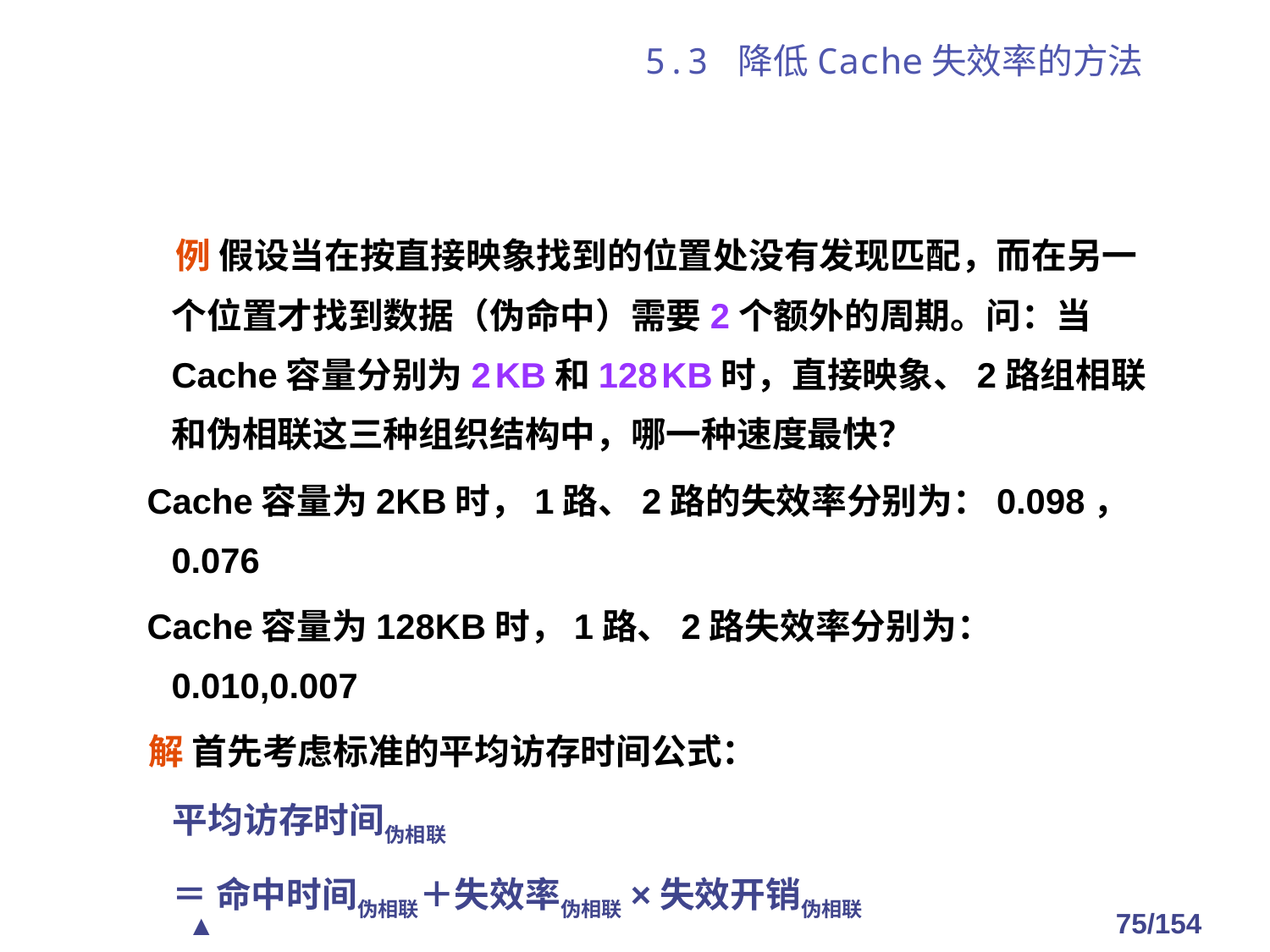

# 5.3 降低Cache失效率的方法
      例 假设当在按直接映象找到的位置处没有发现匹配，而在另一个位置才找到数据（伪命中）需要2个额外的周期。问：当Cache容量分别为2 KB和128 KB时，直接映象、2路组相联和伪相联这三种组织结构中，哪一种速度最快？
    Cache容量为2KB时，1路、2路的失效率分别为：0.098， 0.076
    Cache容量为128KB时，1路、2路失效率分别为：0.010,0.007
    解 首先考虑标准的平均访存时间公式：
       平均访存时间伪相联
       ＝ 命中时间伪相联＋失效率伪相联×失效开销伪相联